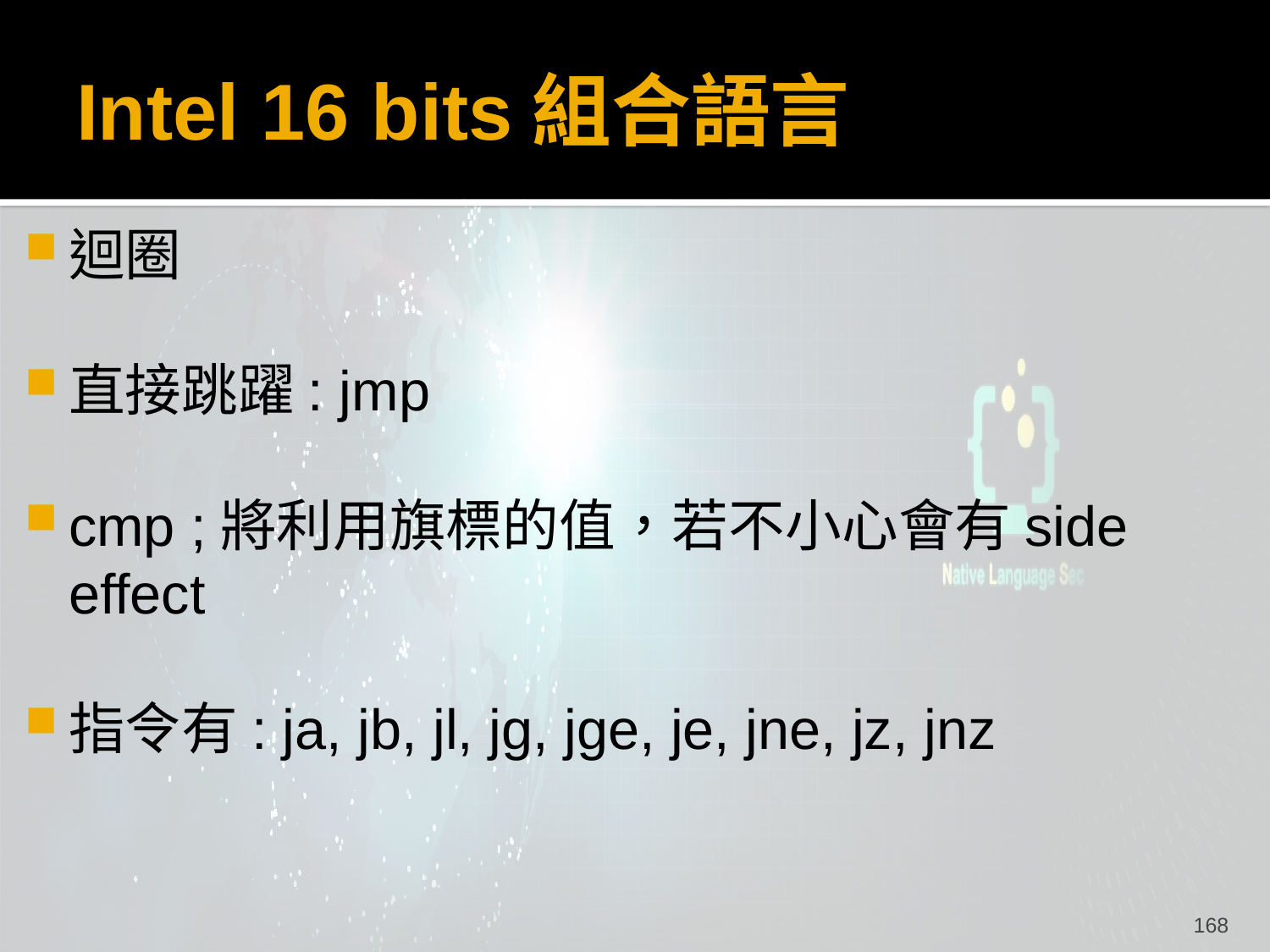

# Intel 16 bits組合語言
迴圈

直接跳躍: jmp

cmp ;將利用旗標的值，若不小心會有side effect

指令有: ja, jb, jl, jg, jge, je, jne, jz, jnz
168